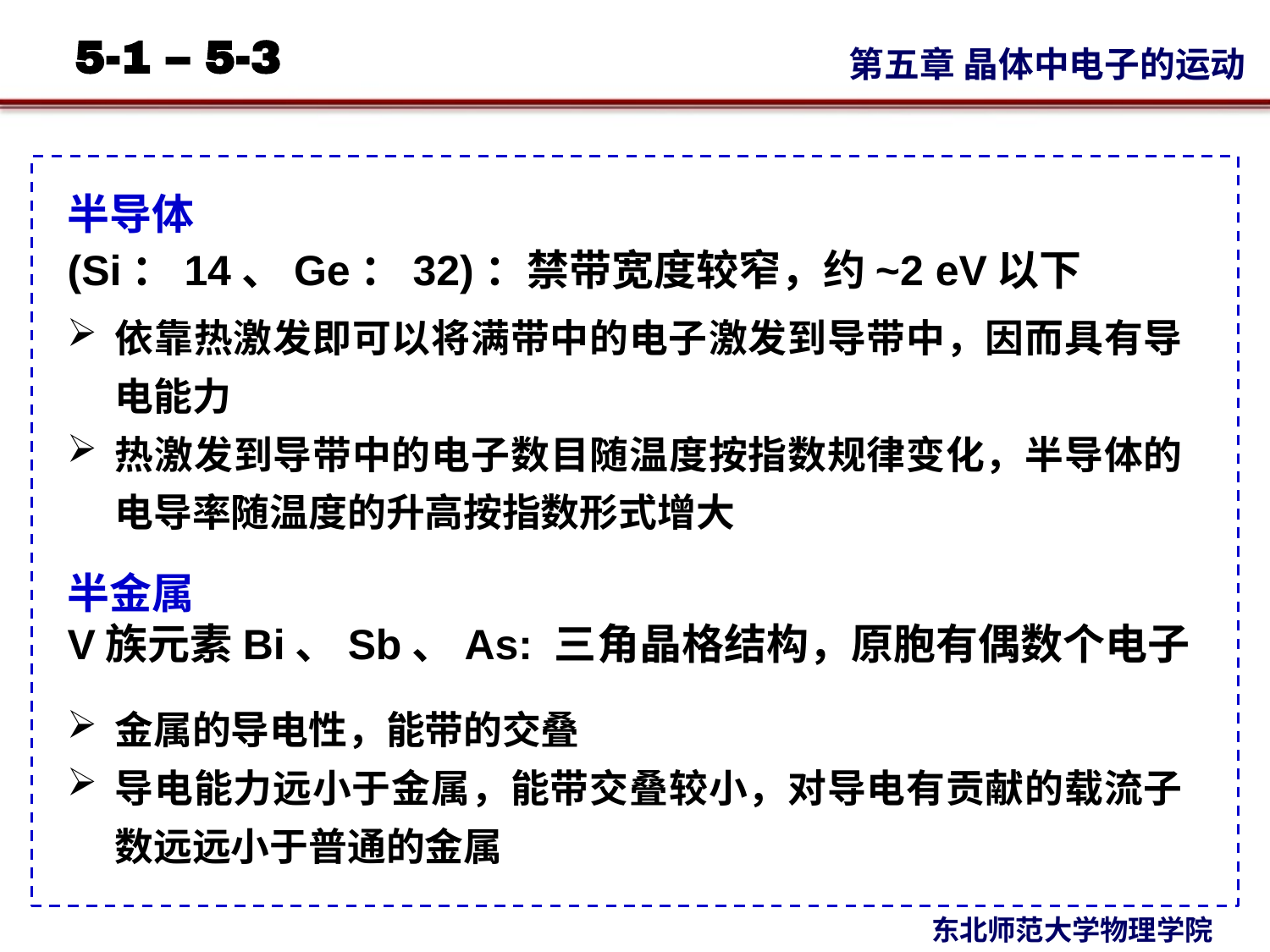

半导体
(Si：14、Ge：32)：禁带宽度较窄，约~2 eV以下
依靠热激发即可以将满带中的电子激发到导带中，因而具有导电能力
热激发到导带中的电子数目随温度按指数规律变化，半导体的电导率随温度的升高按指数形式增大
半金属
V族元素Bi、Sb、As: 三角晶格结构，原胞有偶数个电子
金属的导电性，能带的交叠
导电能力远小于金属，能带交叠较小，对导电有贡献的载流子数远远小于普通的金属